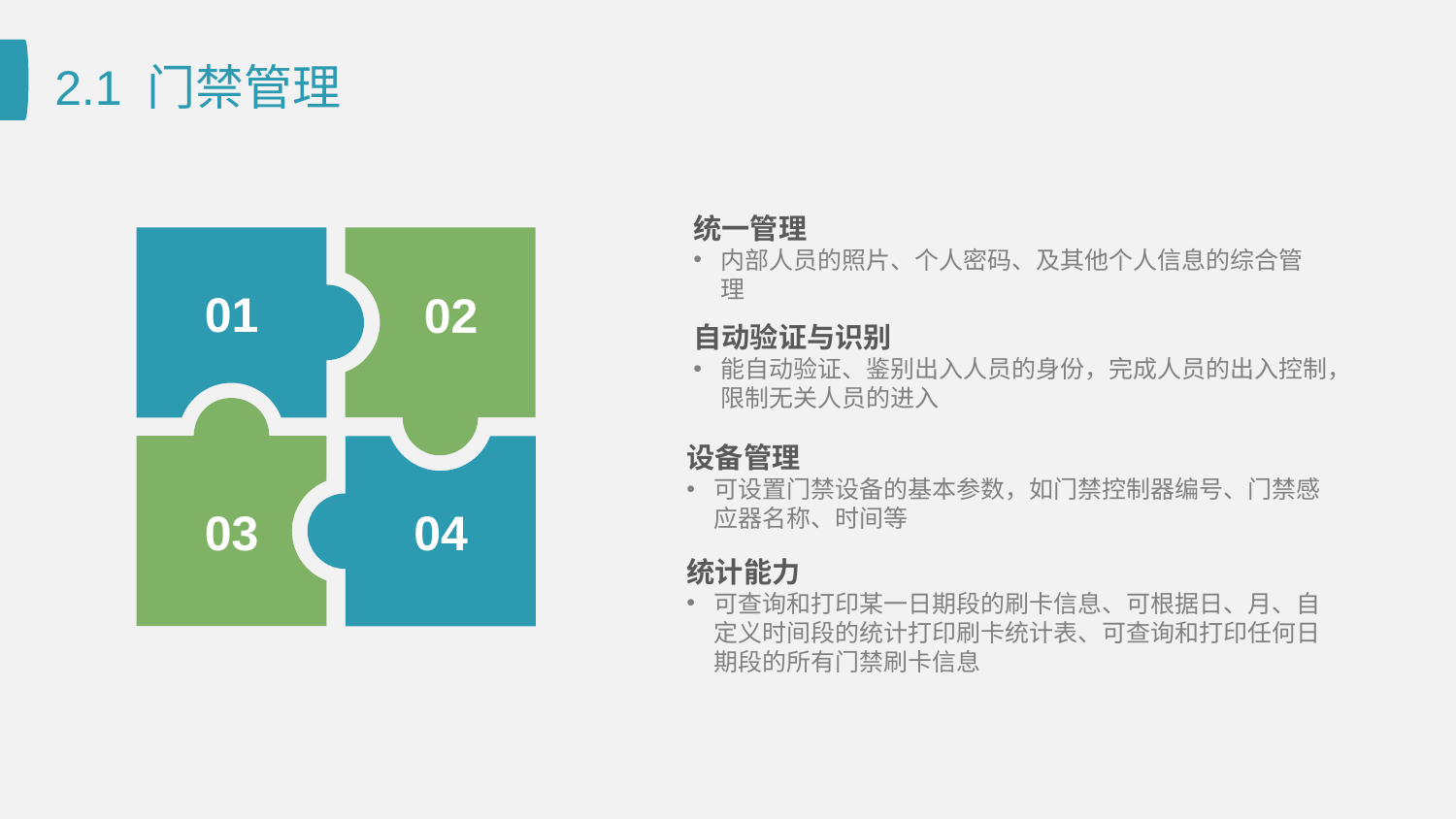

# 2.1 门禁管理
统一管理
内部人员的照片、个人密码、及其他个人信息的综合管理

01
02

03
04
自动验证与识别
能自动验证、鉴别出入人员的身份，完成人员的出入控制，限制无关人员的进入
设备管理
可设置门禁设备的基本参数，如门禁控制器编号、门禁感应器名称、时间等
统计能力
可查询和打印某一日期段的刷卡信息、可根据日、月、自定义时间段的统计打印刷卡统计表、可查询和打印任何日期段的所有门禁刷卡信息